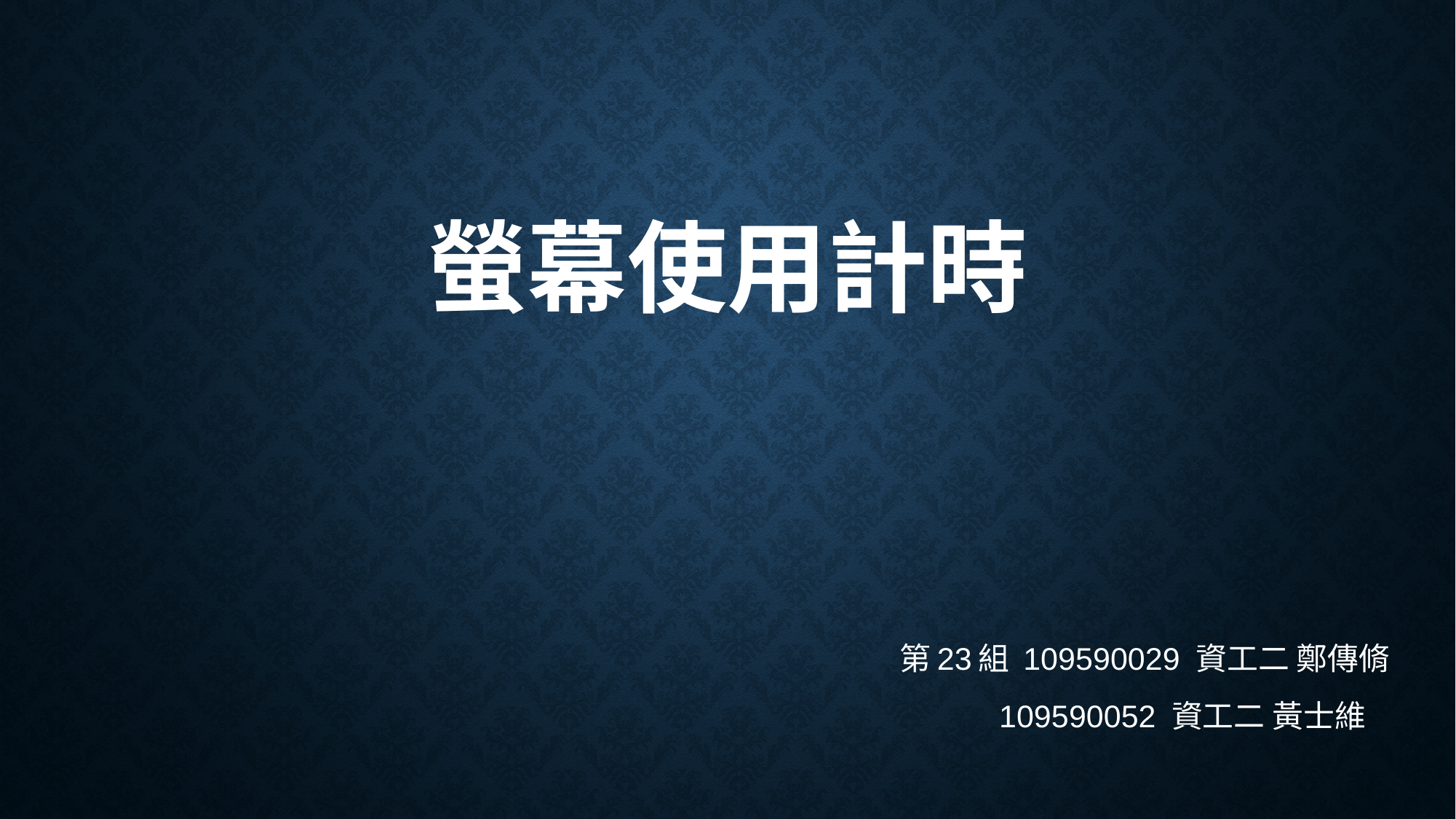

# 螢幕使用計時
第23組 109590029 資工二 鄭傳脩
               109590052 資工二 黃士維